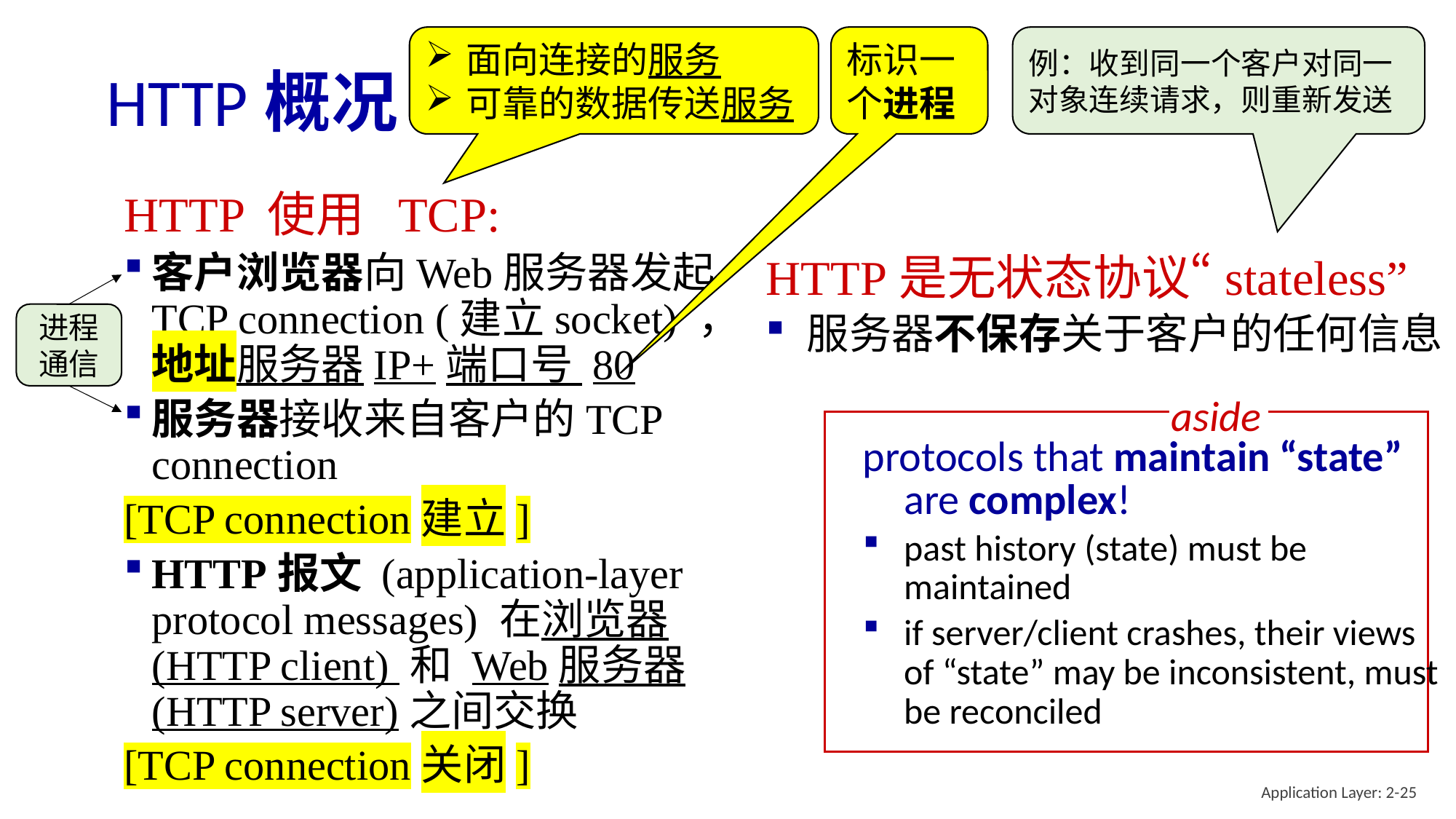

面向连接的服务
可靠的数据传送服务
标识一个进程
例：收到同一个客户对同一对象连续请求，则重新发送
# HTTP概况
HTTP 使用  TCP:
客户浏览器向Web服务器发起TCP connection (建立socket) ，地址服务器IP+端口号 80
服务器接收来自客户的TCP connection
[TCP connection建立]
HTTP报文 (application-layer protocol messages) 在浏览器 (HTTP client) 和 Web服务器 (HTTP server)之间交换
[TCP connection关闭]
HTTP是无状态协议“stateless”
服务器不保存关于客户的任何信息
进程通信
aside

protocols that maintain “state” are complex!
past history (state) must be maintained
if server/client crashes, their views of “state” may be inconsistent, must be reconciled

Application Layer: 2-25